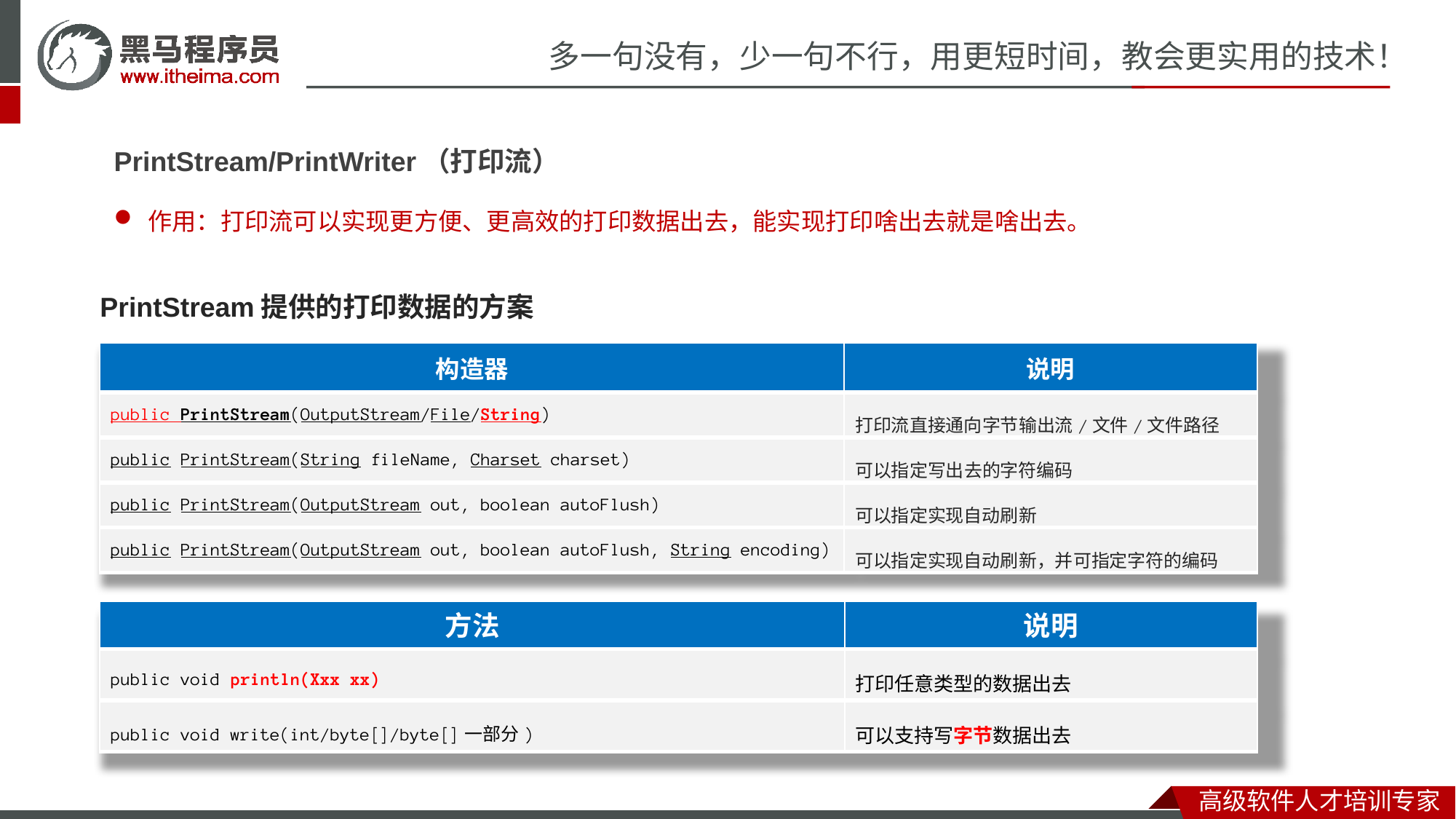

PrintStream/PrintWriter（打印流）
作用：打印流可以实现更方便、更高效的打印数据出去，能实现打印啥出去就是啥出去。
PrintStream提供的打印数据的方案
| 构造器 | 说明 |
| --- | --- |
| public PrintStream​(OutputStream/File/String) | 打印流直接通向字节输出流/文件/文件路径 |
| public PrintStream​(String fileName, Charset charset) | 可以指定写出去的字符编码 |
| public PrintStream​(OutputStream out, boolean autoFlush) | 可以指定实现自动刷新 |
| public PrintStream​(OutputStream out, boolean autoFlush, String encoding) | 可以指定实现自动刷新，并可指定字符的编码 |
| 方法 | 说明 |
| --- | --- |
| public void println(Xxx xx) | 打印任意类型的数据出去 |
| public void write(int/byte[]/byte[]一部分) | 可以支持写字节数据出去 |